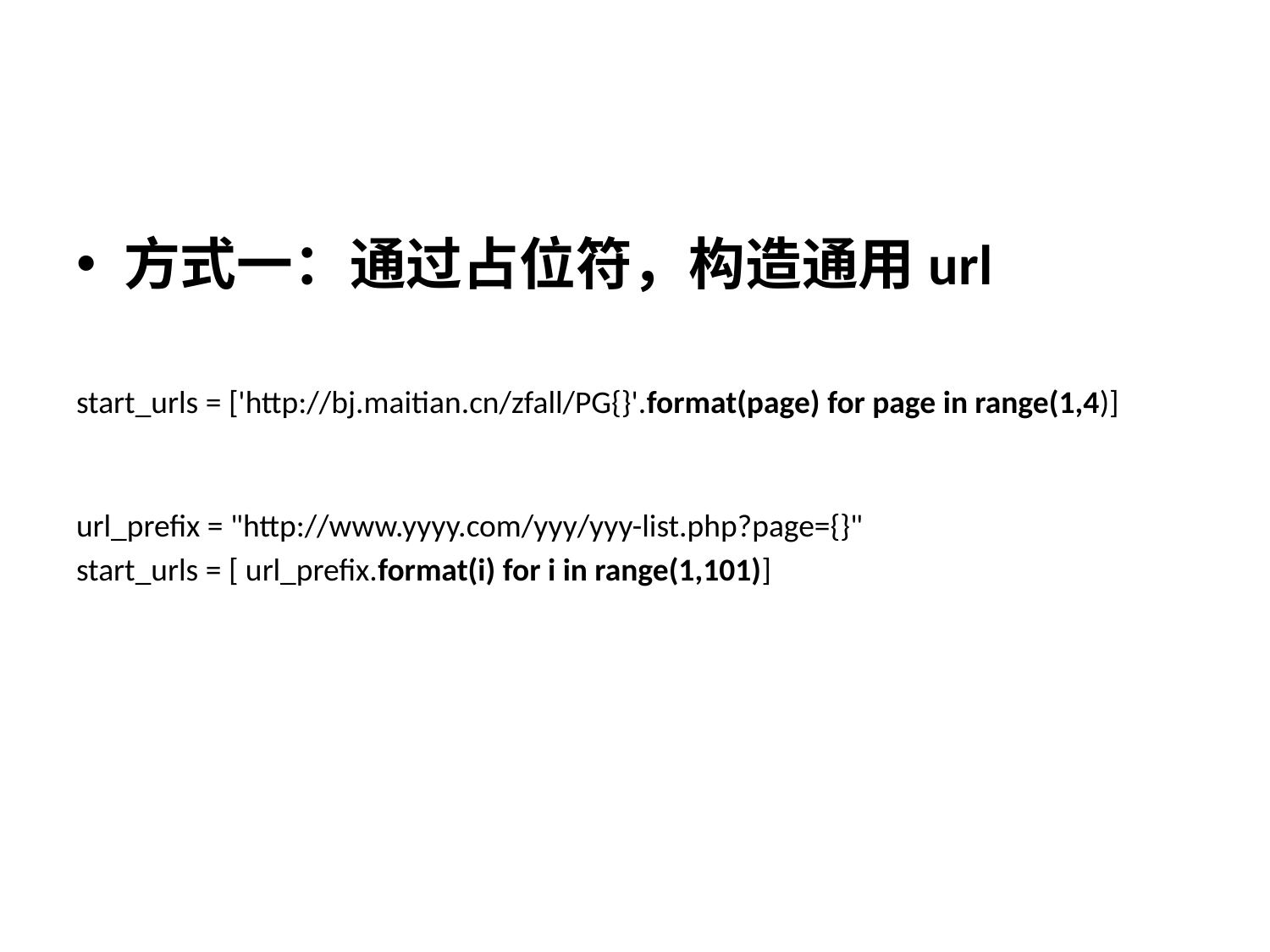

#
方式一：通过占位符，构造通用url

start_urls = ['http://bj.maitian.cn/zfall/PG{}'.format(page) for page in range(1,4)]

url_prefix = "http://www.yyyy.com/yyy/yyy-list.php?page={}"
start_urls = [ url_prefix.format(i) for i in range(1,101)]